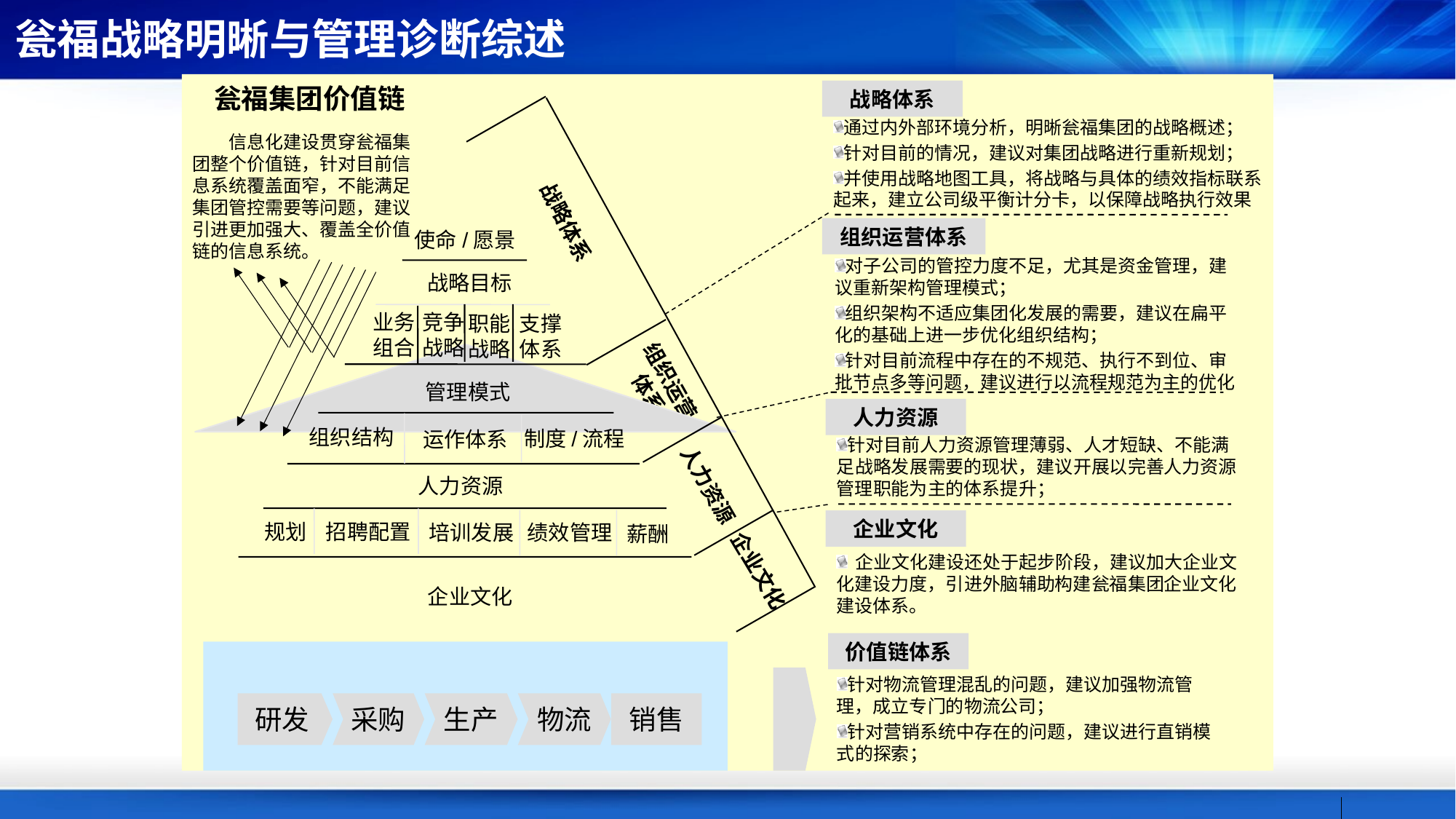

瓮福战略明晰与管理诊断综述

瓮福集团价值链
战略体系

通过内外部环境分析，明晰瓮福集团的战略概述；
针对目前的情况，建议对集团战略进行重新规划；
并使用战略地图工具，将战略与具体的绩效指标联系起来，建立公司级平衡计分卡，以保障战略执行效果
战略体系

组织运营体系
使命/愿景
对子公司的管控力度不足，尤其是资金管理，建议重新架构管理模式；
组织架构不适应集团化发展的需要，建议在扁平化的基础上进一步优化组织结构；
针对目前流程中存在的不规范、执行不到位、审批节点多等问题，建议进行以流程规范为主的优化

战略目标
业务
组合
竞争
战略

职能
战略
支撑
体系

组织运营体系

管理模式

人力资源

组织结构
制度/流程
运作体系
针对目前人力资源管理薄弱、人才短缺、不能满足战略发展需要的现状，建议开展以完善人力资源管理职能为主的体系提升；

人力资源
人力资源

企业文化
招聘配置
规划
培训发展
绩效管理
薪酬
 企业文化建设还处于起步阶段，建议加大企业文化建设力度，引进外脑辅助构建瓮福集团企业文化建设体系。
企业文化

企业文化

        信息化建设贯穿瓮福集团整个价值链，针对目前信息系统覆盖面窄，不能满足集团管控需要等问题，建议引进更加强大、覆盖全价值链的信息系统。

价值链体系

针对物流管理混乱的问题，建议加强物流管理，成立专门的物流公司；
针对营销系统中存在的问题，建议进行直销模式的探索；
研发
采购
生产
物流
销售